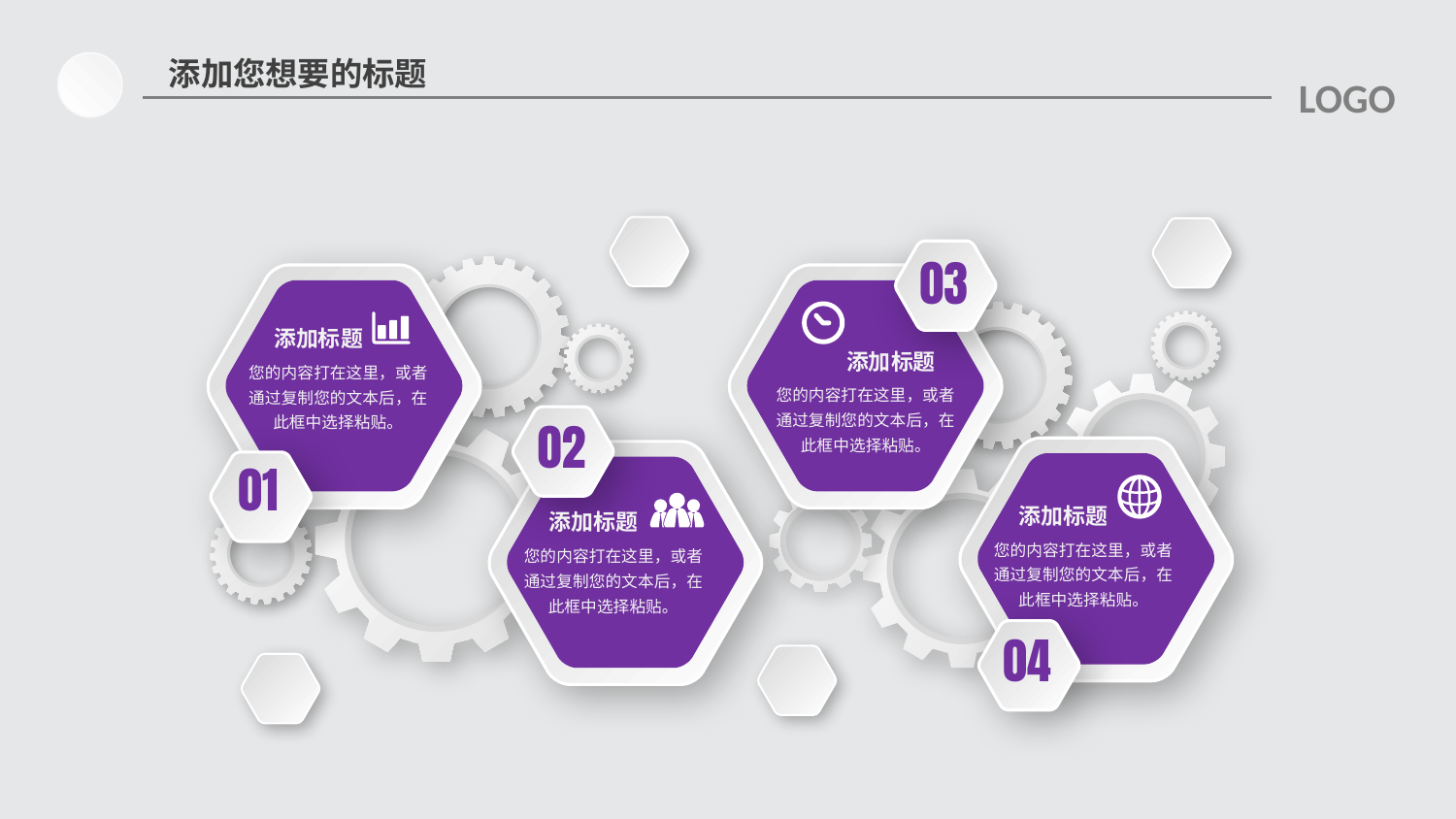

添加您想要的标题

LOGO

03

添加标题
您的内容打在这里，或者通过复制您的文本后，在此框中选择粘贴。

添加标题
您的内容打在这里，或者通过复制您的文本后，在此框中选择粘贴。

01

02

添加标题
您的内容打在这里，或者通过复制您的文本后，在此框中选择粘贴。

添加标题
您的内容打在这里，或者通过复制您的文本后，在此框中选择粘贴。

04